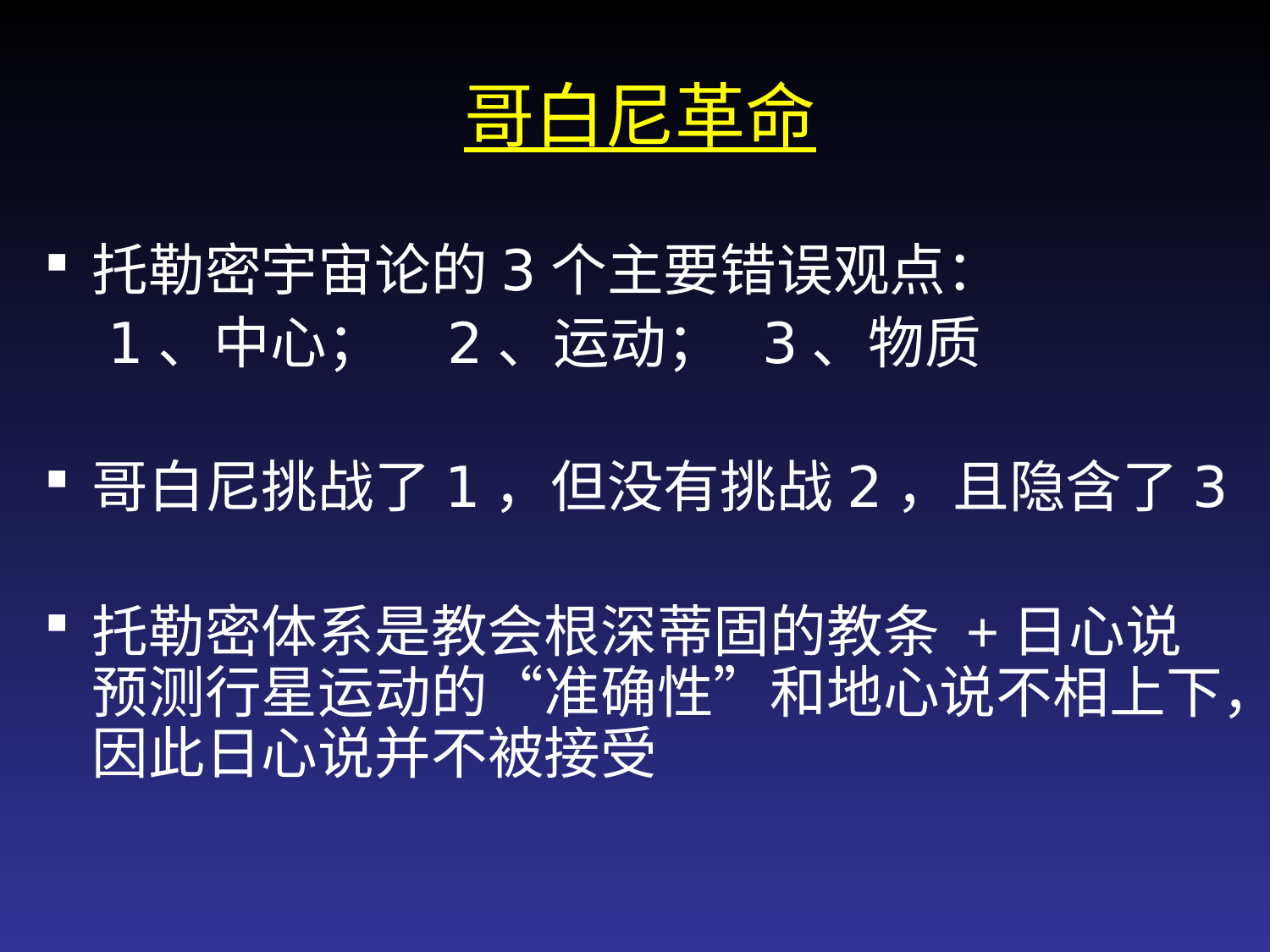

哥白尼革命
托勒密宇宙论的3个主要错误观点：
1、中心；    2、运动；  3、物质

哥白尼挑战了1，但没有挑战2，且隐含了3

托勒密体系是教会根深蒂固的教条 +日心说预测行星运动的“准确性”和地心说不相上下，因此日心说并不被接受